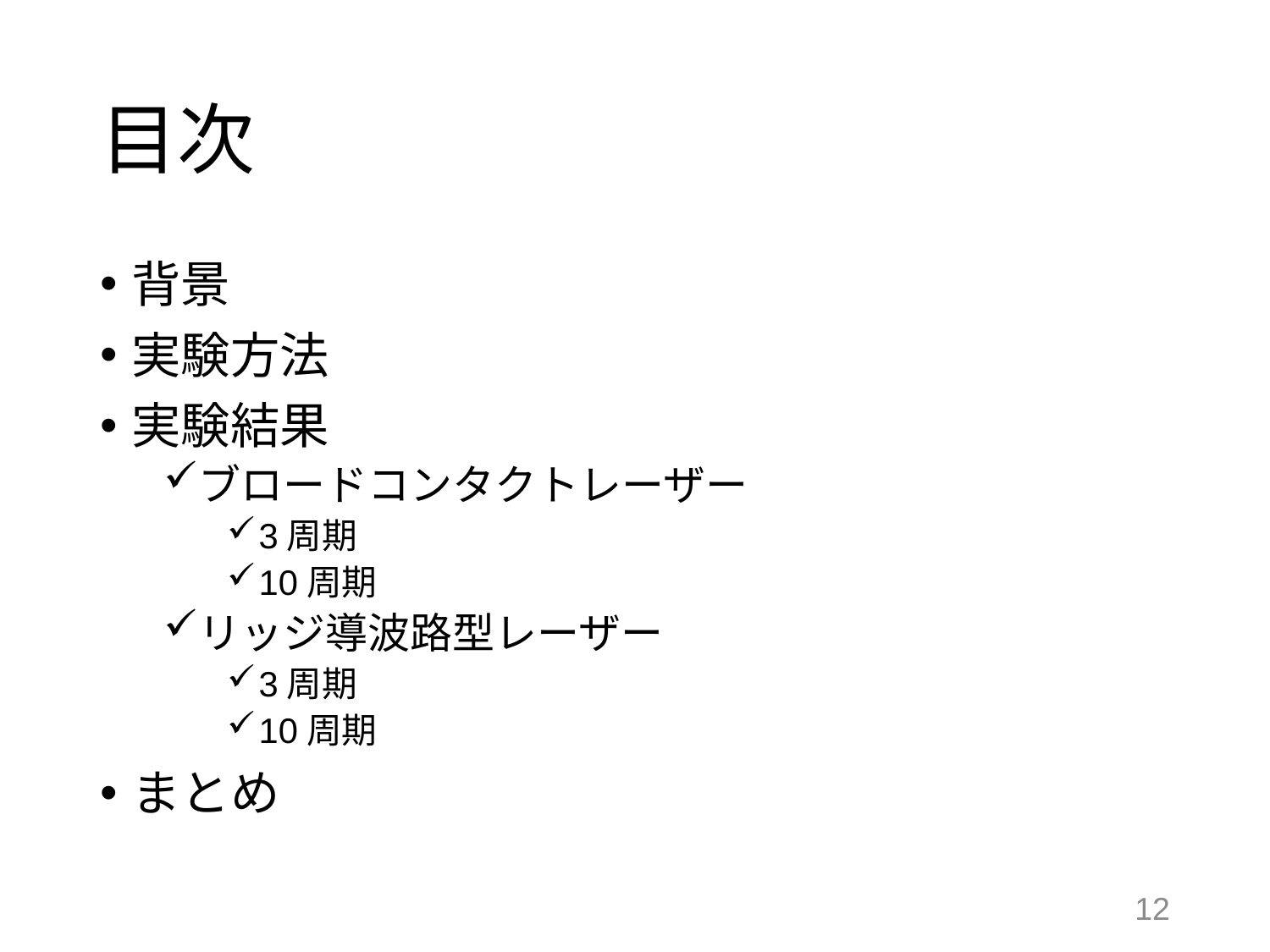

# 目次
背景
実験方法
実験結果
ブロードコンタクトレーザー
3周期
10周期
リッジ導波路型レーザー
3周期
10周期
まとめ
12